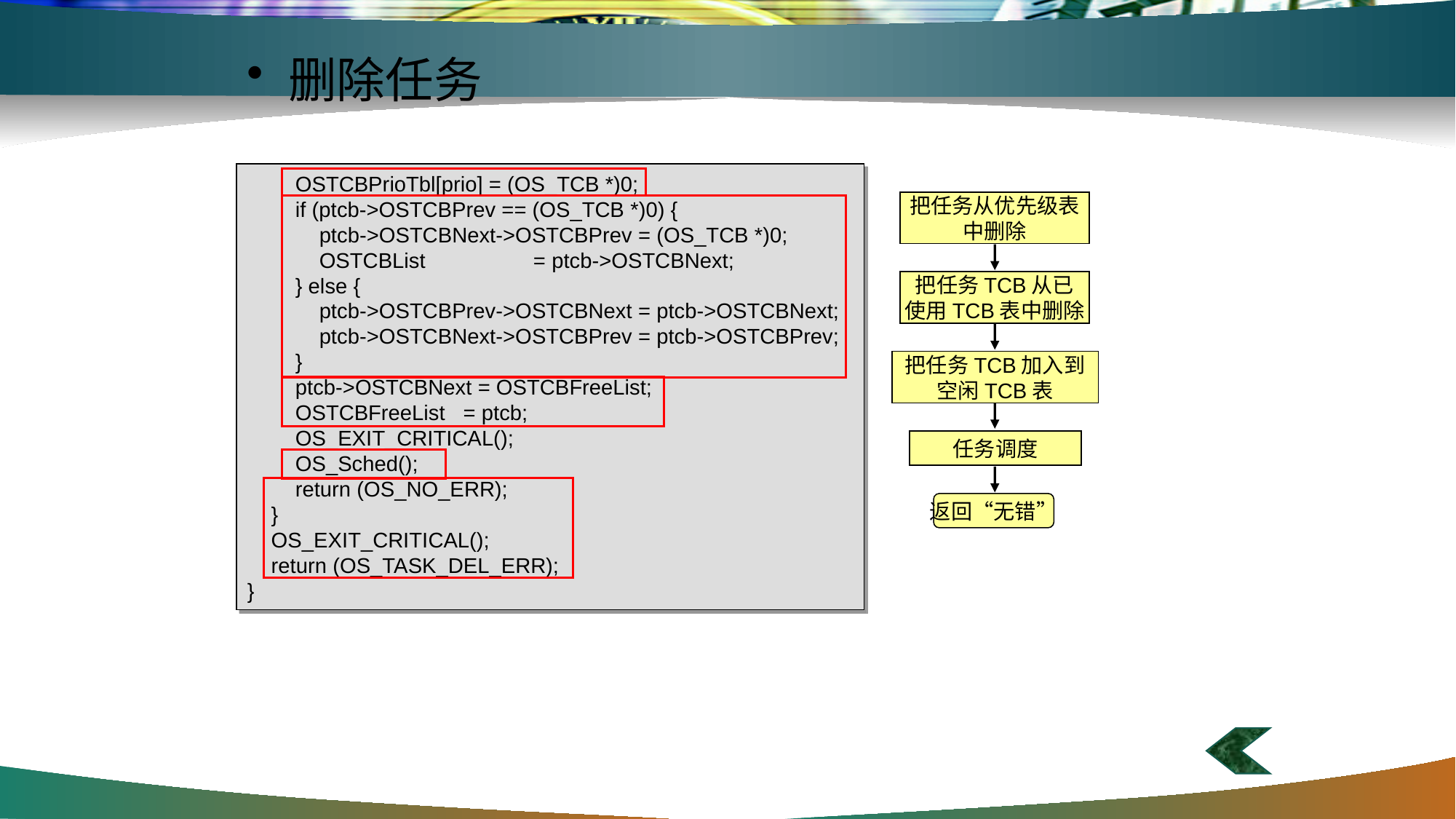

#
删除任务

        OSTCBPrioTbl[prio] = (OS_TCB *)0;
        if (ptcb->OSTCBPrev == (OS_TCB *)0) {
            ptcb->OSTCBNext->OSTCBPrev = (OS_TCB *)0;
            OSTCBList                  = ptcb->OSTCBNext;
        } else {
            ptcb->OSTCBPrev->OSTCBNext = ptcb->OSTCBNext;
            ptcb->OSTCBNext->OSTCBPrev = ptcb->OSTCBPrev;
        }
        ptcb->OSTCBNext = OSTCBFreeList;
        OSTCBFreeList   = ptcb;
        OS_EXIT_CRITICAL();
        OS_Sched();
        return (OS_NO_ERR);
    }
    OS_EXIT_CRITICAL();
    return (OS_TASK_DEL_ERR);
}

把任务从优先级表
中删除

把任务TCB从已
使用TCB表中删除

把任务TCB加入到
空闲TCB表

任务调度

返回“无错”